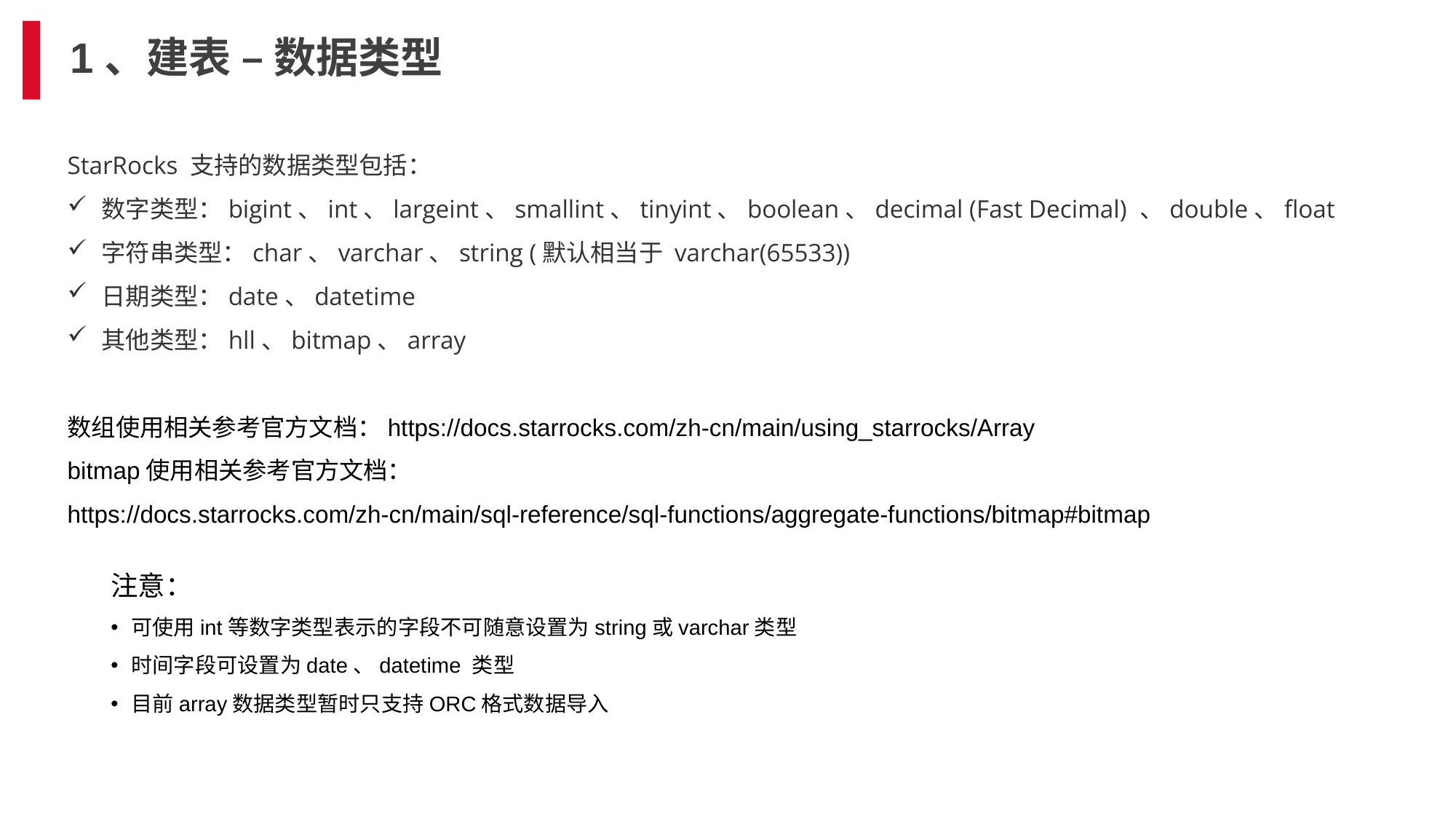

# 1、建表 – 数据类型
StarRocks 支持的数据类型包括：
数字类型：bigint、int、largeint、smallint、tinyint、boolean、decimal (Fast Decimal) 、double、float
字符串类型：char、varchar、string (默认相当于 varchar(65533))
日期类型：date、datetime
其他类型：hll、bitmap、array

数组使用相关参考官方文档：https://docs.starrocks.com/zh-cn/main/using_starrocks/Array
bitmap使用相关参考官方文档：
https://docs.starrocks.com/zh-cn/main/sql-reference/sql-functions/aggregate-functions/bitmap#bitmap
注意：
可使用int等数字类型表示的字段不可随意设置为string或varchar类型
时间字段可设置为date、datetime 类型
目前array数据类型暂时只支持ORC格式数据导入